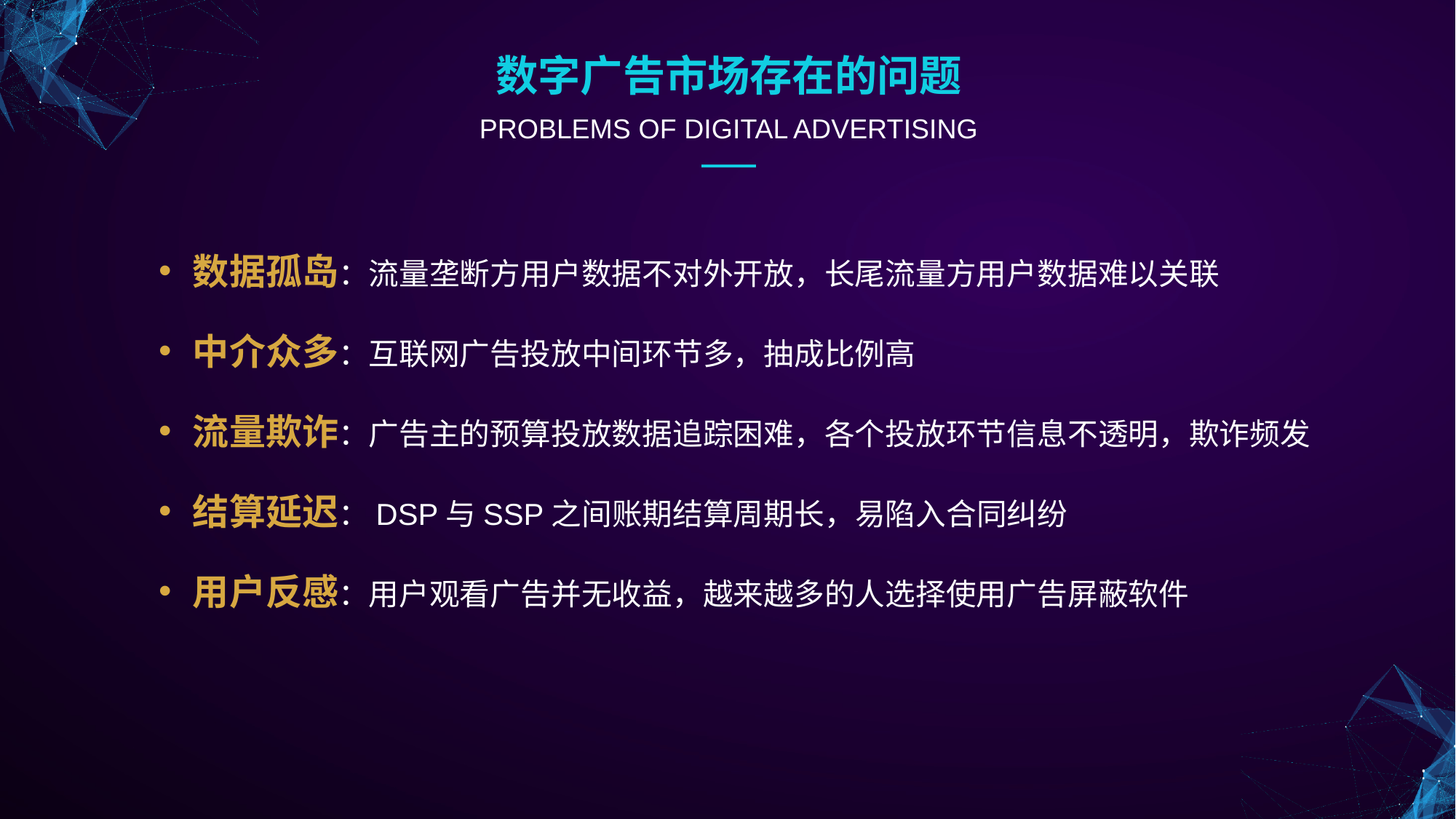

数字广告市场存在的问题
PROBLEMS OF DIGITAL ADVERTISING
e7d195523061f1c0220a3acd2f99070e22f7f2176c6c61f4AB5BC6AF3DF28E09514168BD2F6654DA4347BEC42B9A9B38EB2139F52FD80B94EB8F1B847F5BC18ECD11DB8433CCABD6DAEA8D49E99C31D39D76A564F9B6EA622F86ABF590FA8076EF89AE5038491A1DD1B21238AC2ED7BBEFDE273A0307C934EF788E08DA2408C25C729DF85558A389FF4B887203FA46E5
数据孤岛：流量垄断方用户数据不对外开放，长尾流量方用户数据难以关联

中介众多：互联网广告投放中间环节多，抽成比例高

流量欺诈：广告主的预算投放数据追踪困难，各个投放环节信息不透明，欺诈频发

结算延迟：DSP与SSP之间账期结算周期长，易陷入合同纠纷

用户反感：用户观看广告并无收益，越来越多的人选择使用广告屏蔽软件